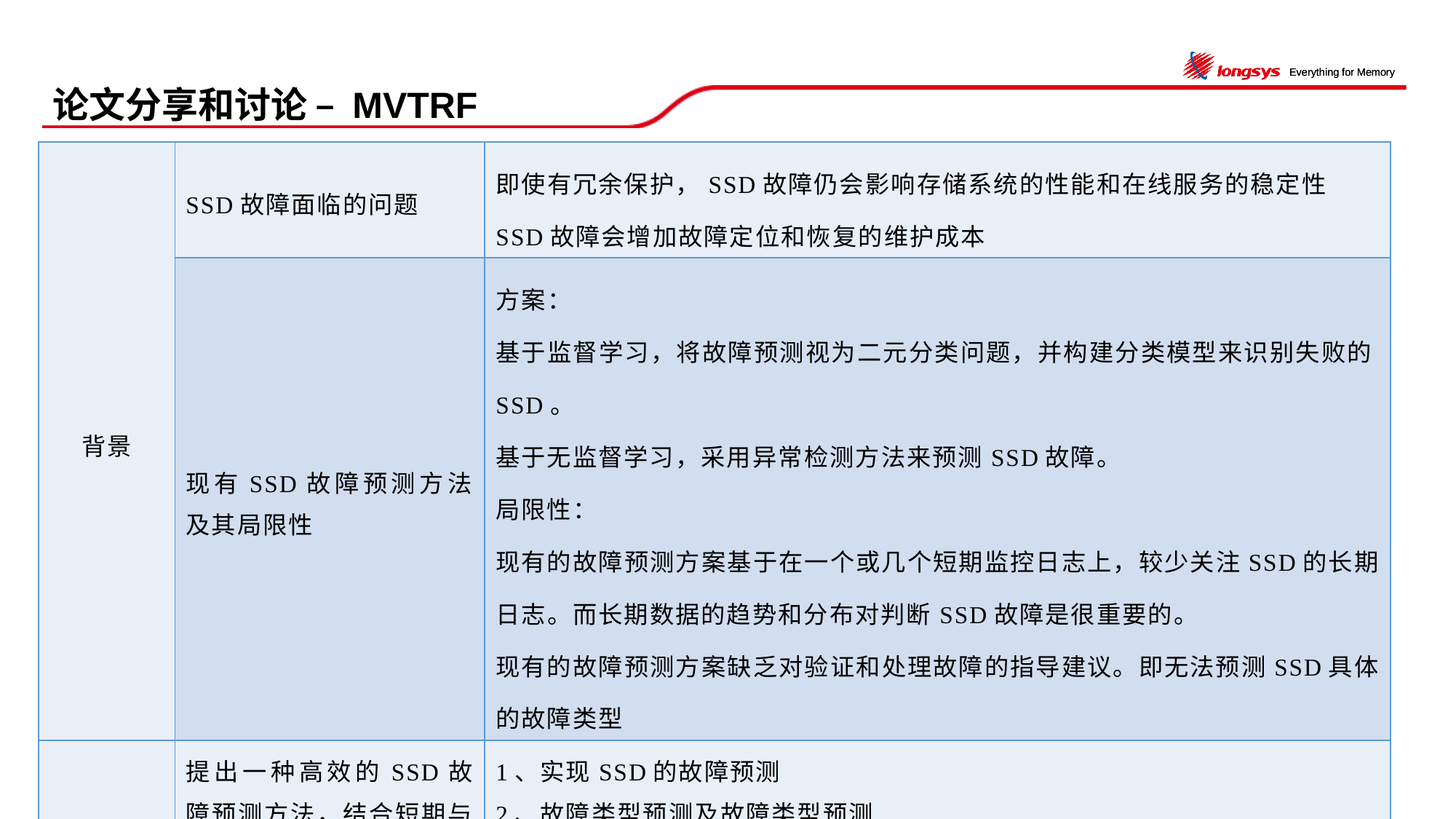

# 论文分享和讨论 – MVTRF
| 背景 | SSD故障面临的问题 | 即使有冗余保护，SSD故障仍会影响存储系统的性能和在线服务的稳定性 SSD故障会增加故障定位和恢复的维护成本 |
| --- | --- | --- |
|  | 现有SSD故障预测方法及其局限性 | 方案： 基于监督学习，将故障预测视为二元分类问题，并构建分类模型来识别失败的SSD。 基于无监督学习，采用异常检测方法来预测SSD故障。 局限性： 现有的故障预测方案基于在一个或几个短期监控日志上，较少关注SSD的长期日志。而长期数据的趋势和分布对判断SSD故障是很重要的。 现有的故障预测方案缺乏对验证和处理故障的指导建议。即无法预测SSD具体的故障类型 |
| 研究目标 | 提出一种高效的SSD故障预测方法，结合短期与长期监控数据，设计一种能够准确预测SSD故障模型 | 1、实现SSD的故障预测 2、故障类型预测及故障类型预测 3、分析故障发生原因 4、提升故障处理的效率 |